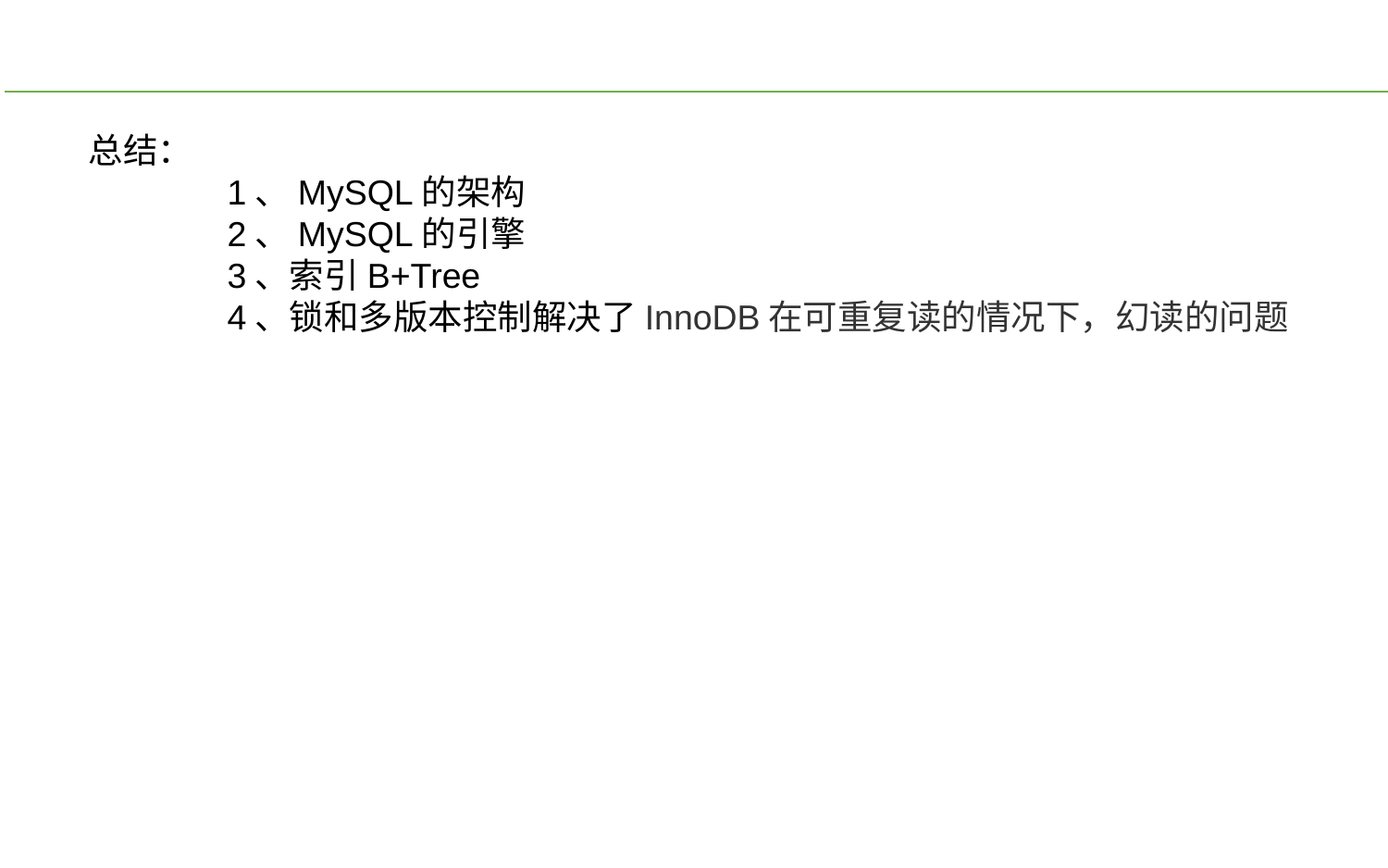

总结：
	1、MySQL的架构
	2、MySQL的引擎
	3、索引B+Tree
	4、锁和多版本控制解决了InnoDB在可重复读的情况下，幻读的问题